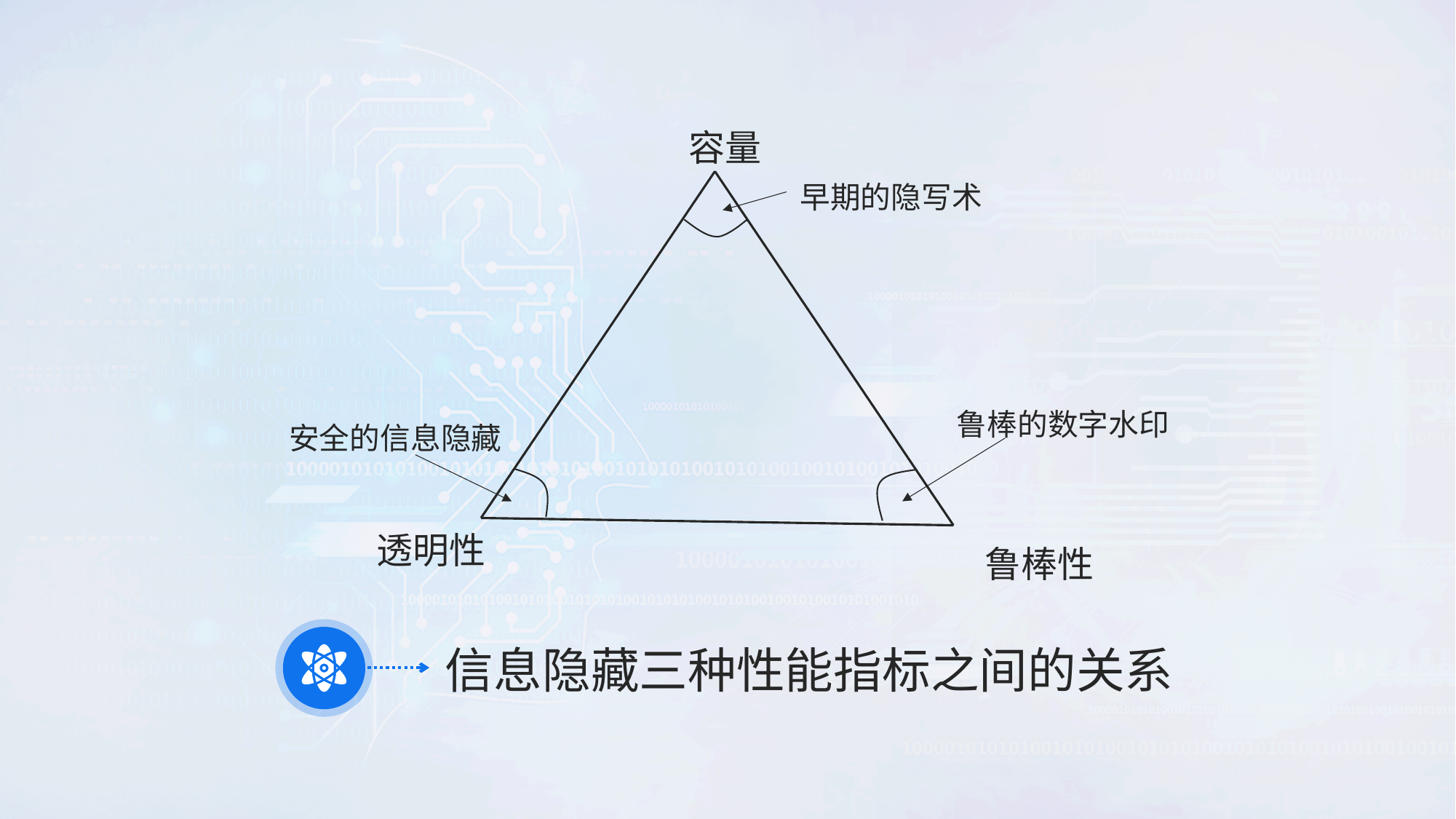

容量
早期的隐写术

鲁棒的数字水印
安全的信息隐藏

透明性
鲁棒性

信息隐藏三种性能指标之间的关系